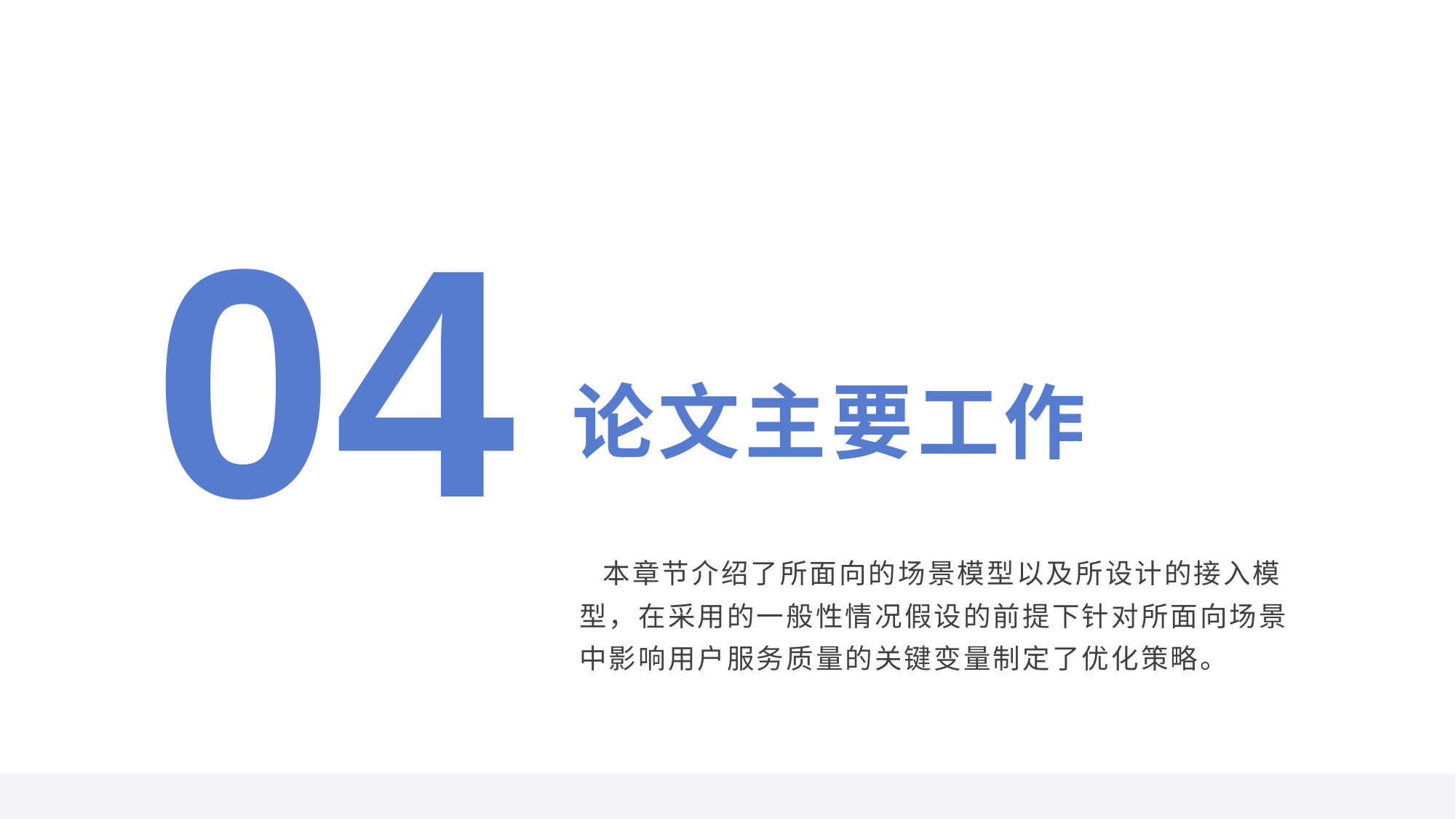

04
# 论文主要工作
  本章节介绍了所面向的场景模型以及所设计的接入模型，在采用的一般性情况假设的前提下针对所面向场景中影响用户服务质量的关键变量制定了优化策略。